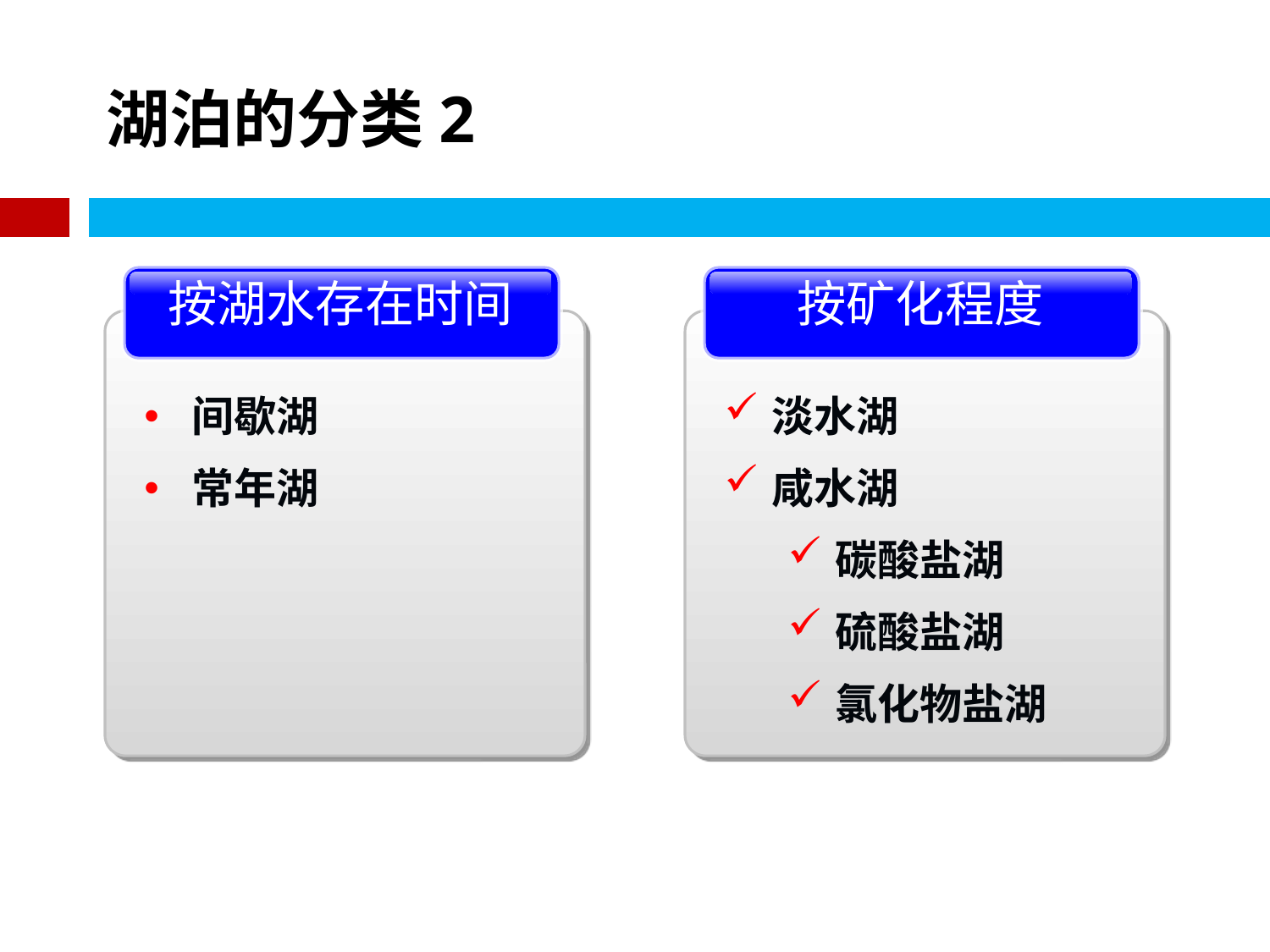

# 湖泊的分类2

按湖水存在时间

间歇湖
常年湖

按矿化程度

淡水湖
咸水湖
碳酸盐湖
硫酸盐湖
氯化物盐湖